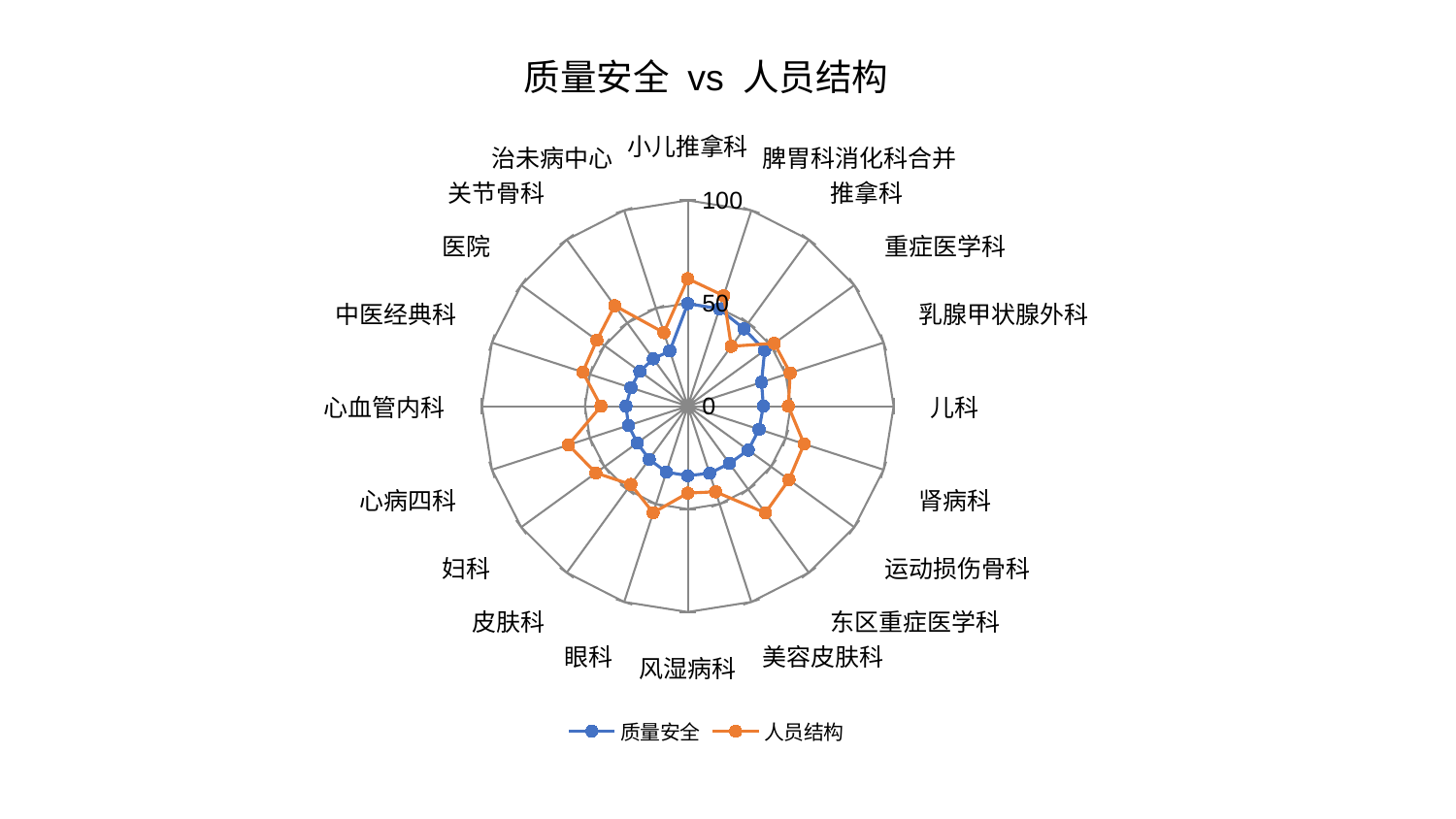

### Chart: 质量安全 vs 人员结构

| Category | 质量安全 | 人员结构 |
|---|---|---|
| 小儿推拿科 | 49.85620822756752 | 61.96269480946632 |
| 脾胃科消化科合并 | 49.698721659665964 | 56.45912445690958 |
| 推拿科 | 46.50096673202394 | 35.961792602569965 |
| 重症医学科 | 46.209319859257384 | 51.96183514398416 |
| 乳腺甲状腺外科 | 37.67388733089098 | 52.31128582466176 |
| 儿科 | 36.74028025955931 | 48.87504281616113 |
| 肾病科 | 36.43638719399997 | 59.4473481657703 |
| 运动损伤骨科 | 36.31310987646478 | 60.772937540108394 |
| 东区重症医学科 | 34.4195061874512 | 64.09644020663154 |
| 美容皮肤科 | 34.30440827258683 | 43.74678162879269 |
| 风湿病科 | 33.79498620160081 | 42.23173377110149 |
| 眼科 | 33.66563062133146 | 54.417437464368206 |
| 皮肤科 | 31.919638483409 | 47.03335798806273 |
| 妇科 | 30.327999338809356 | 55.21273318638252 |
| 心病四科 | 30.295325893669524 | 60.935583519573335 |
| 心血管内科 | 30.01450745571355 | 42.17274708803984 |
| 中医经典科 | 29.03586745400068 | 53.629511581624925 |
| 医院 | 28.773056141174816 | 54.5853098615259 |
| 关节骨科 | 28.44173293576581 | 60.37175646103768 |
| 治未病中心 | 28.272336121830488 | 37.60412883744013 |
5